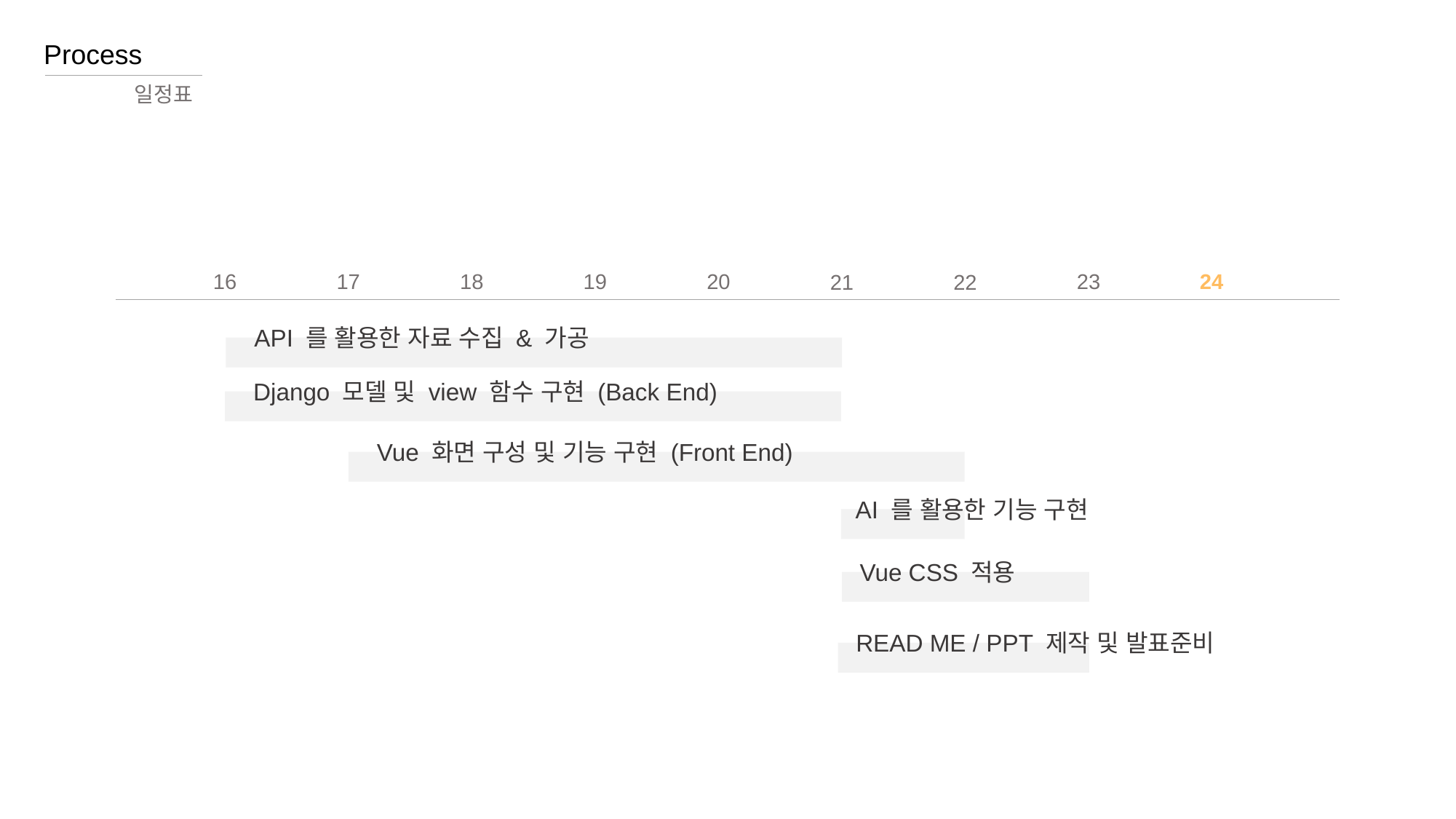

Process
일정표
17
19
23
24
18
16
20
21
22
API 를 활용한 자료 수집 & 가공

Django 모델 및 view 함수 구현 (Back End)

Vue 화면 구성 및 기능 구현 (Front End)

AI 를 활용한 기능 구현

Vue CSS 적용

READ ME / PPT 제작 및 발표준비